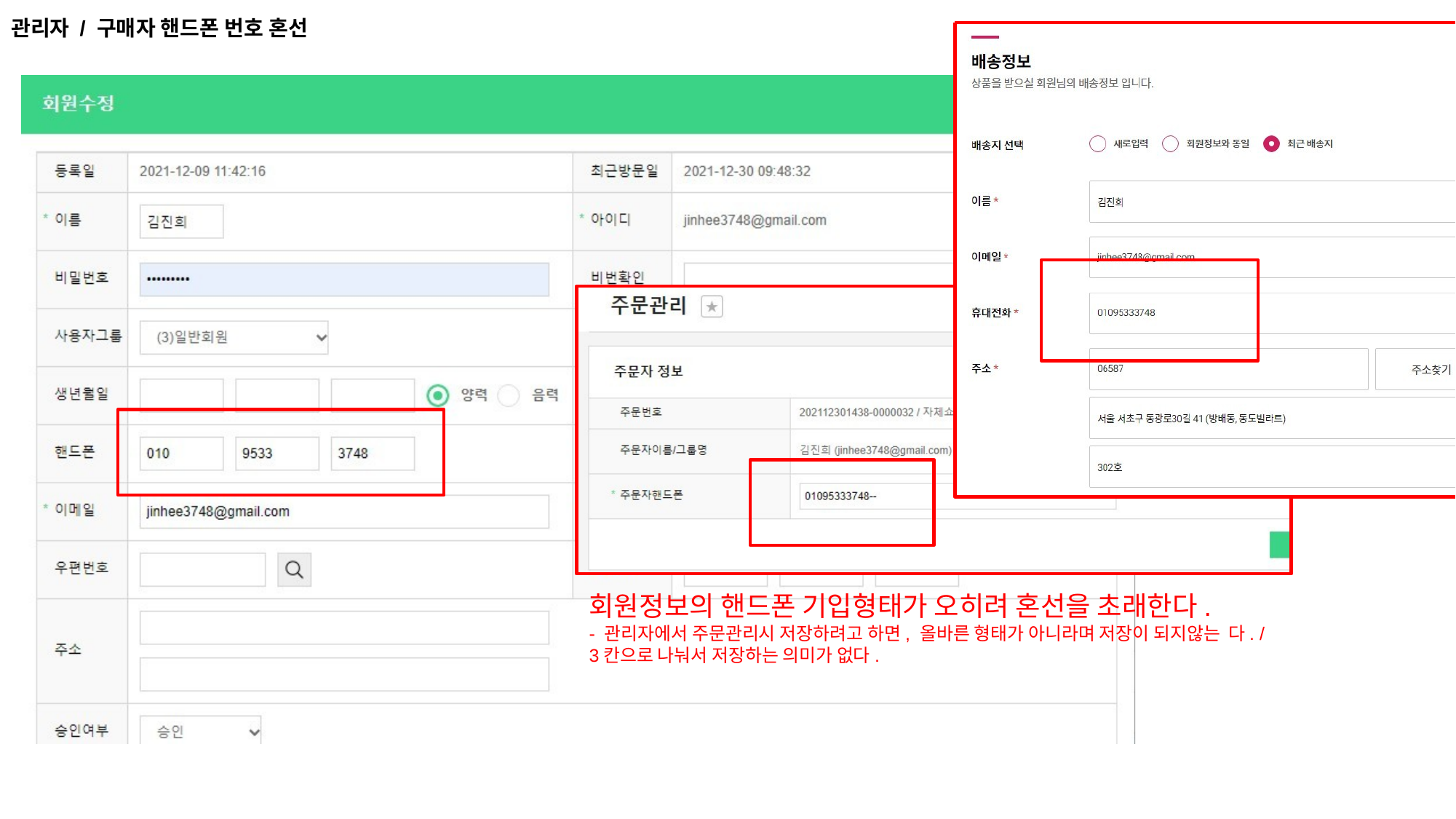

관리자 / 구매자 핸드폰 번호 혼선

회원정보의 핸드폰 기입형태가 오히려 혼선을 초래한다.
- 관리자에서 주문관리시 저장하려고 하면, 올바른 형태가 아니라며 저장이 되지않는  다. / 3칸으로 나눠서 저장하는 의미가 없다.